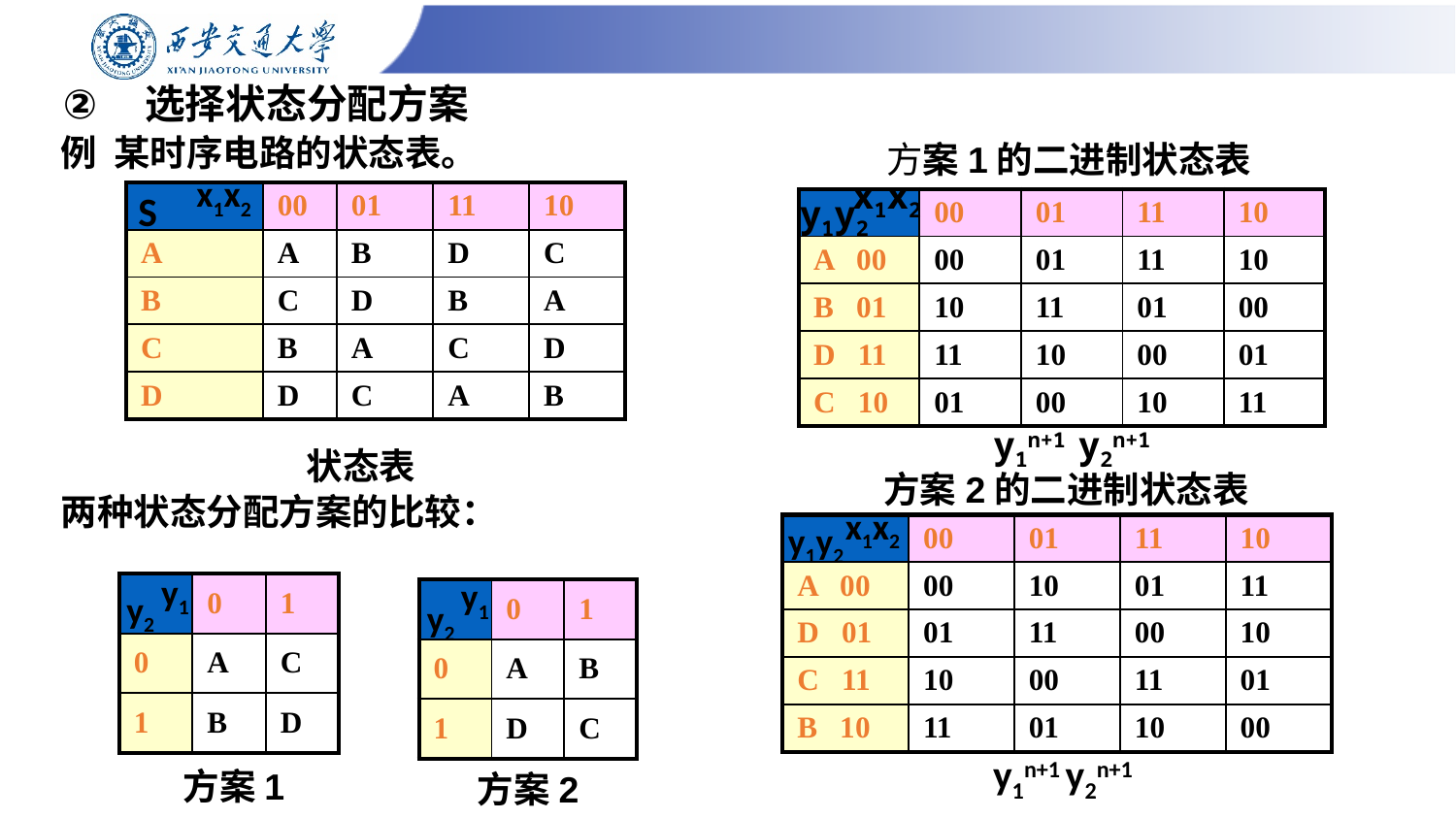

# 选择状态分配方案
例  某时序电路的状态表。
方案1的二进制状态表
x1x2
y1y2
y1n+1 y2n+1
x1x2
S
状态表
|  | 00 | 01 | 11 | 10 |
| --- | --- | --- | --- | --- |
| A | A | B | D | C |
| B | C | D | B | A |
| C | B | A | C | D |
| D | D | C | A | B |
|  | 00 | 01 | 11 | 10 |
| --- | --- | --- | --- | --- |
| A 00 | 00 | 01 | 11 | 10 |
| B 01 | 10 | 11 | 01 | 00 |
| D 11 | 11 | 10 | 00 | 01 |
| C 10 | 01 | 00 | 10 | 11 |
方案2的二进制状态表
两种状态分配方案的比较：
x1x2
y1y2
y1n+1 y2n+1
|  | 00 | 01 | 11 | 10 |
| --- | --- | --- | --- | --- |
| A 00 | 00 | 10 | 01 | 11 |
| D 01 | 01 | 11 | 00 | 10 |
| C 11 | 10 | 00 | 11 | 01 |
| B 10 | 11 | 01 | 10 | 00 |
y1
y2
方案1
y1
y2
方案2
|  | 0 | 1 |
| --- | --- | --- |
| 0 | A | C |
| 1 | B | D |
|  | 0 | 1 |
| --- | --- | --- |
| 0 | A | B |
| 1 | D | C |